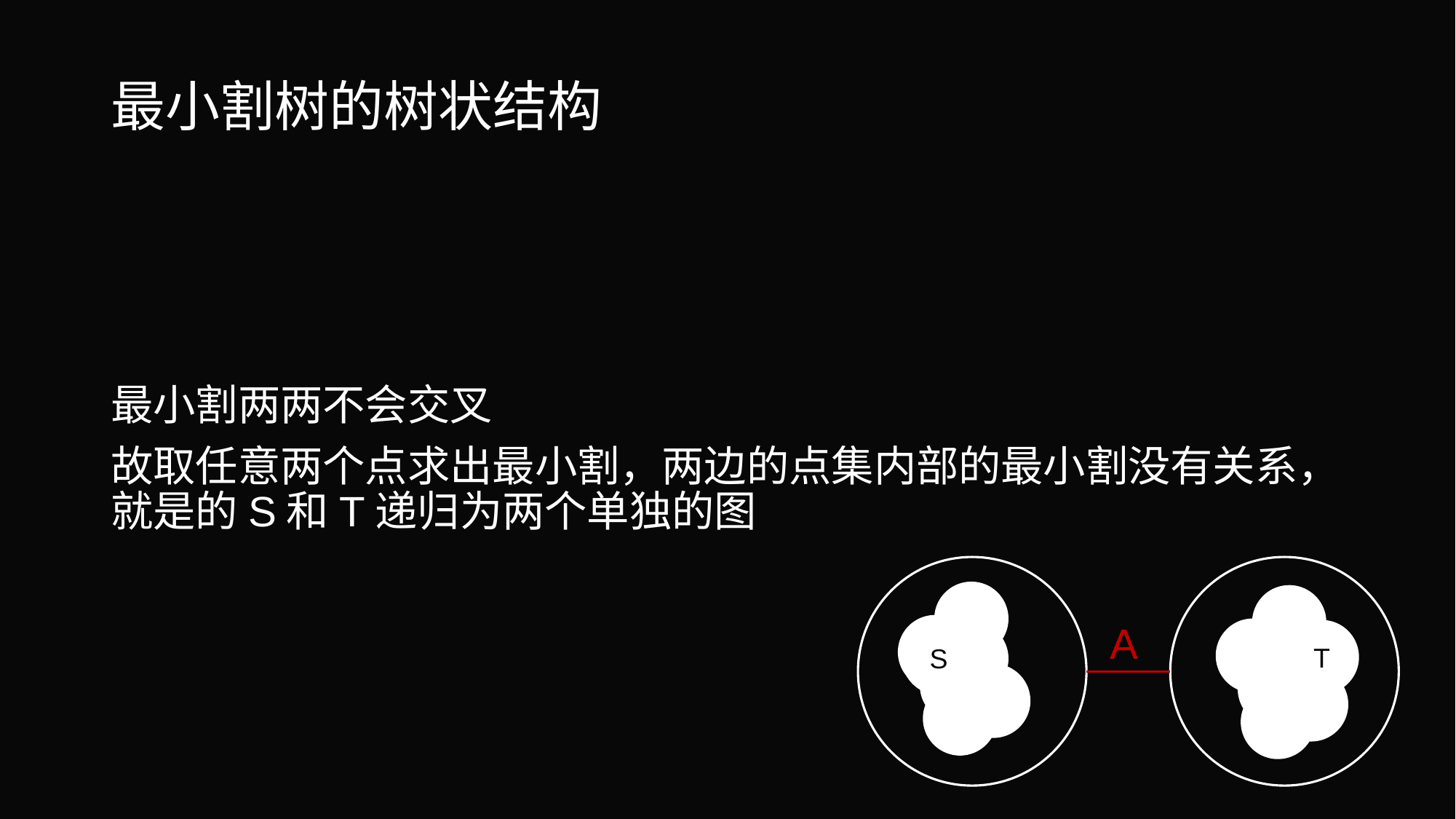

# 最小割树的树状结构
最小割两两不会交叉
故取任意两个点求出最小割，两边的点集内部的最小割没有关系，就是的S和T递归为两个单独的图

A

T
S